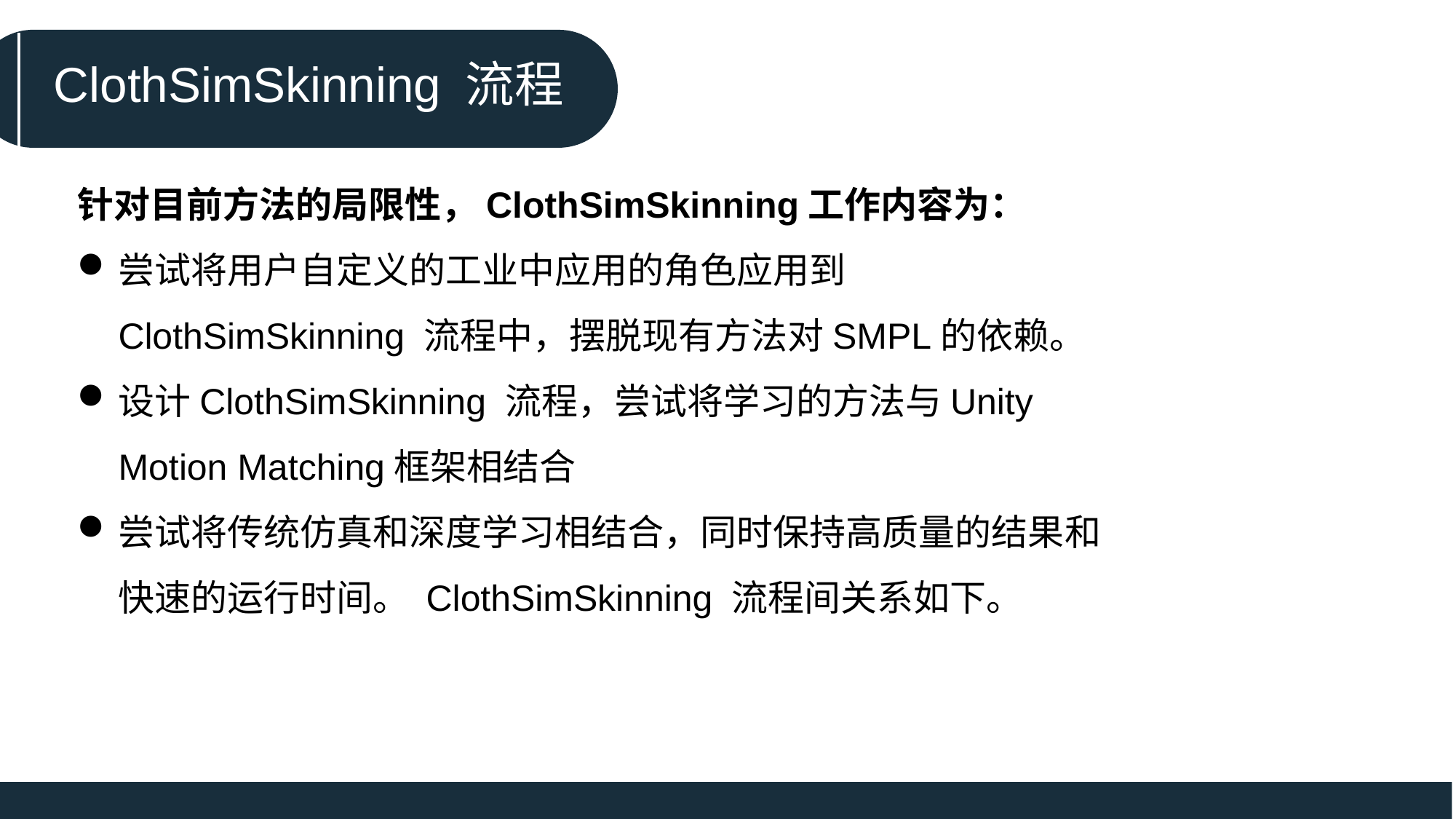

ClothSimSkinning 流程
针对目前方法的局限性，ClothSimSkinning工作内容为：
尝试将用户自定义的工业中应用的角色应用到ClothSimSkinning 流程中，摆脱现有方法对SMPL的依赖。
设计ClothSimSkinning 流程，尝试将学习的方法与Unity Motion Matching框架相结合
尝试将传统仿真和深度学习相结合，同时保持高质量的结果和快速的运行时间。 ClothSimSkinning 流程间关系如下。